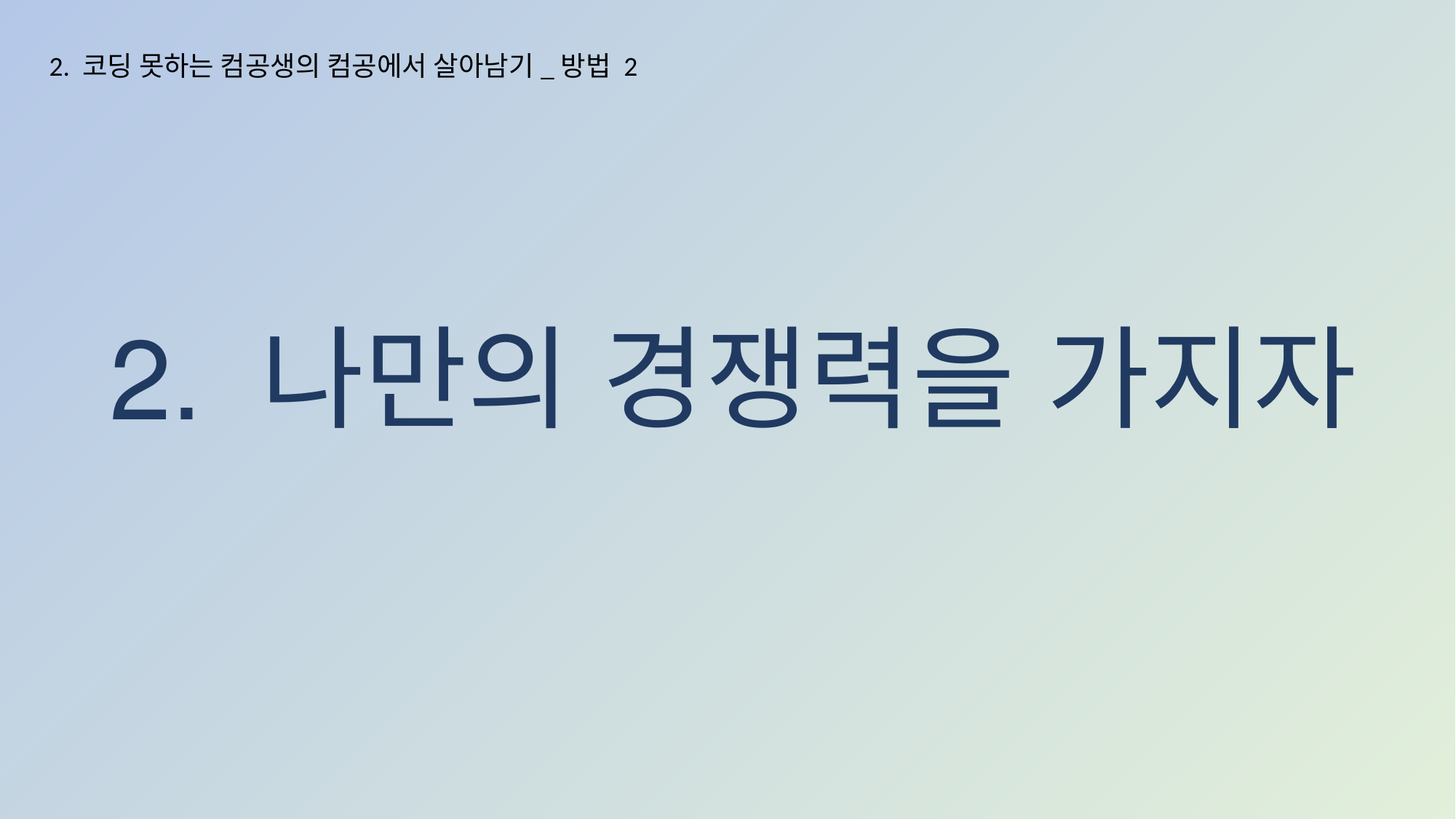

2. 코딩 못하는 컴공생의 컴공에서 살아남기_방법 2
2. 나만의 경쟁력을 가지자